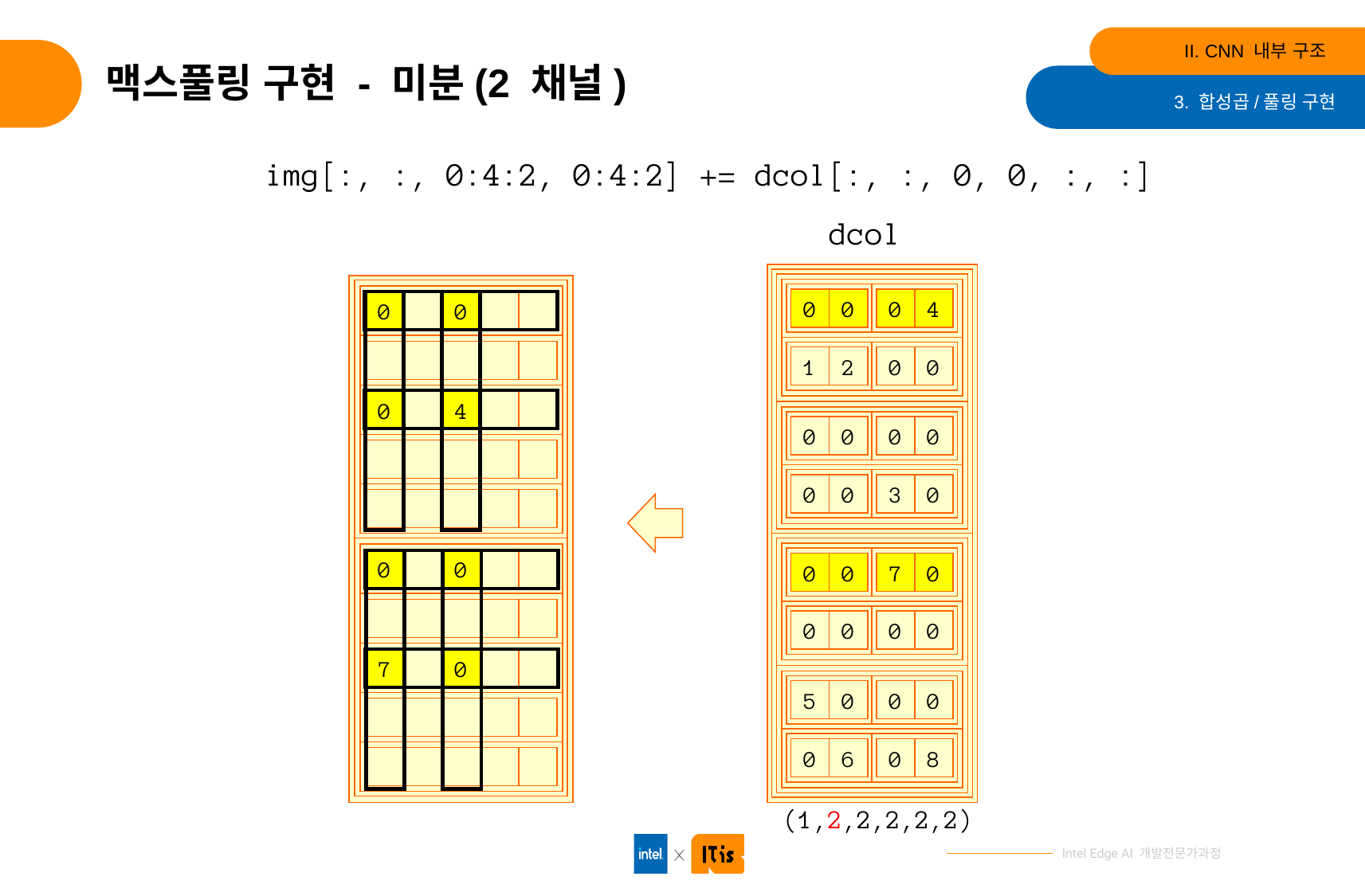

II. CNN 내부 구조
# 맥스풀링 구현 - 미분(2 채널)
3. 합성곱/풀링 구현
img[:, :, 0:4:2, 0:4:2] += dcol[:, :, 0, 0, :, :]
dcol

0
4
0
0

0

0

0
0
1
2

0

4

0
0
0
0

3
0
0
0

0

0

7
0
0
0

0
0
0
0

7

0

0
0
5
0

0
8
0
6

(1,2,2,2,2,2)